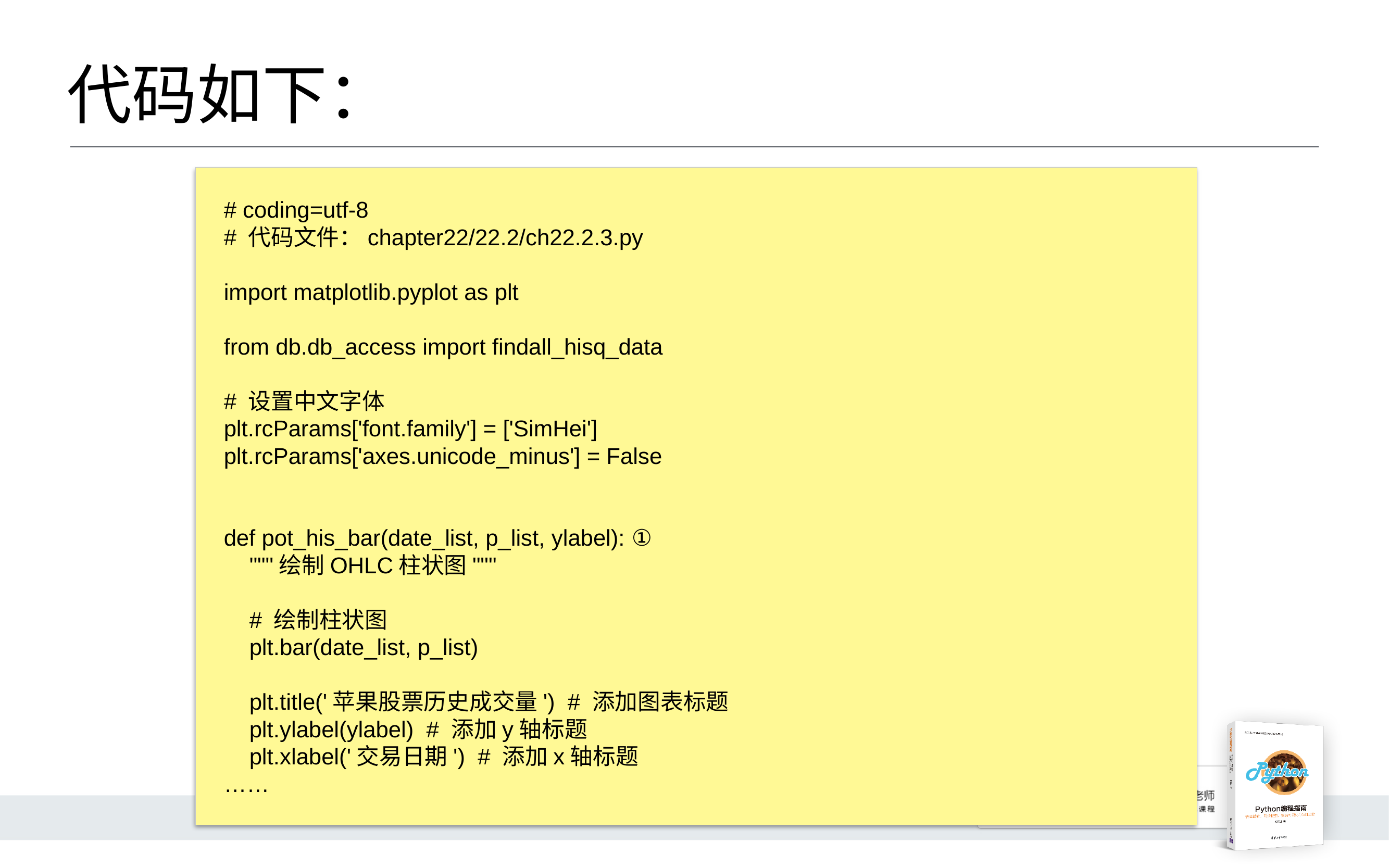

# 代码如下：
# coding=utf-8
# 代码文件：chapter22/22.2/ch22.2.3.py

import matplotlib.pyplot as plt

from db.db_access import findall_hisq_data

# 设置中文字体
plt.rcParams['font.family'] = ['SimHei']
plt.rcParams['axes.unicode_minus'] = False

def pot_his_bar(date_list, p_list, ylabel): ①
    """绘制OHLC柱状图"""

    # 绘制柱状图
    plt.bar(date_list, p_list)

    plt.title('苹果股票历史成交量')  # 添加图表标题
    plt.ylabel(ylabel)  # 添加y轴标题
    plt.xlabel('交易日期')  # 添加x轴标题
……